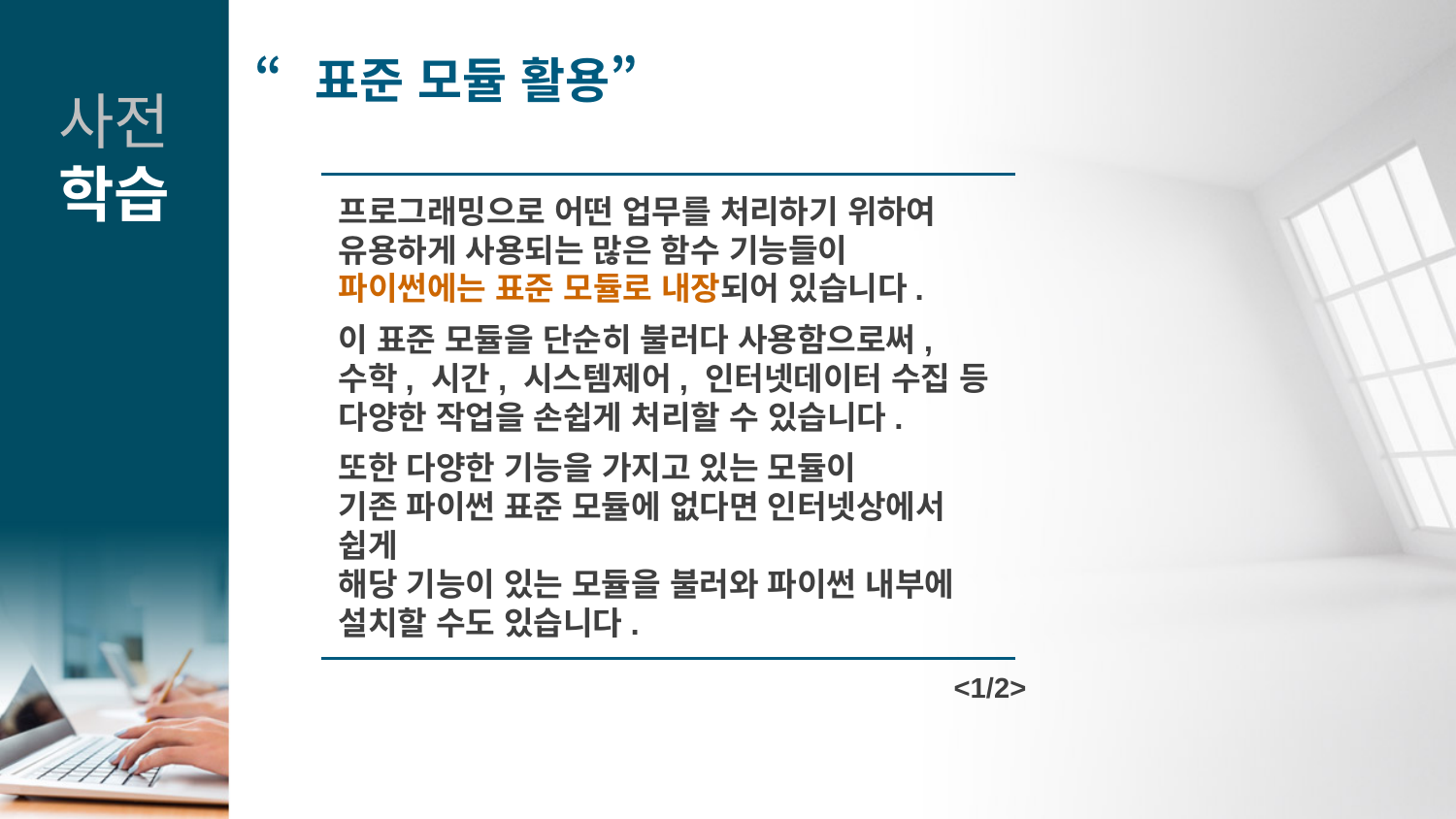

“표준 모듈 활용”
사전
학습
프로그래밍으로 어떤 업무를 처리하기 위하여 유용하게 사용되는 많은 함수 기능들이
파이썬에는 표준 모듈로 내장되어 있습니다.
이 표준 모듈을 단순히 불러다 사용함으로써,
수학, 시간, 시스템제어, 인터넷데이터 수집 등 다양한 작업을 손쉽게 처리할 수 있습니다.
또한 다양한 기능을 가지고 있는 모듈이
기존 파이썬 표준 모듈에 없다면 인터넷상에서 쉽게
해당 기능이 있는 모듈을 불러와 파이썬 내부에 설치할 수도 있습니다.
<1/2>